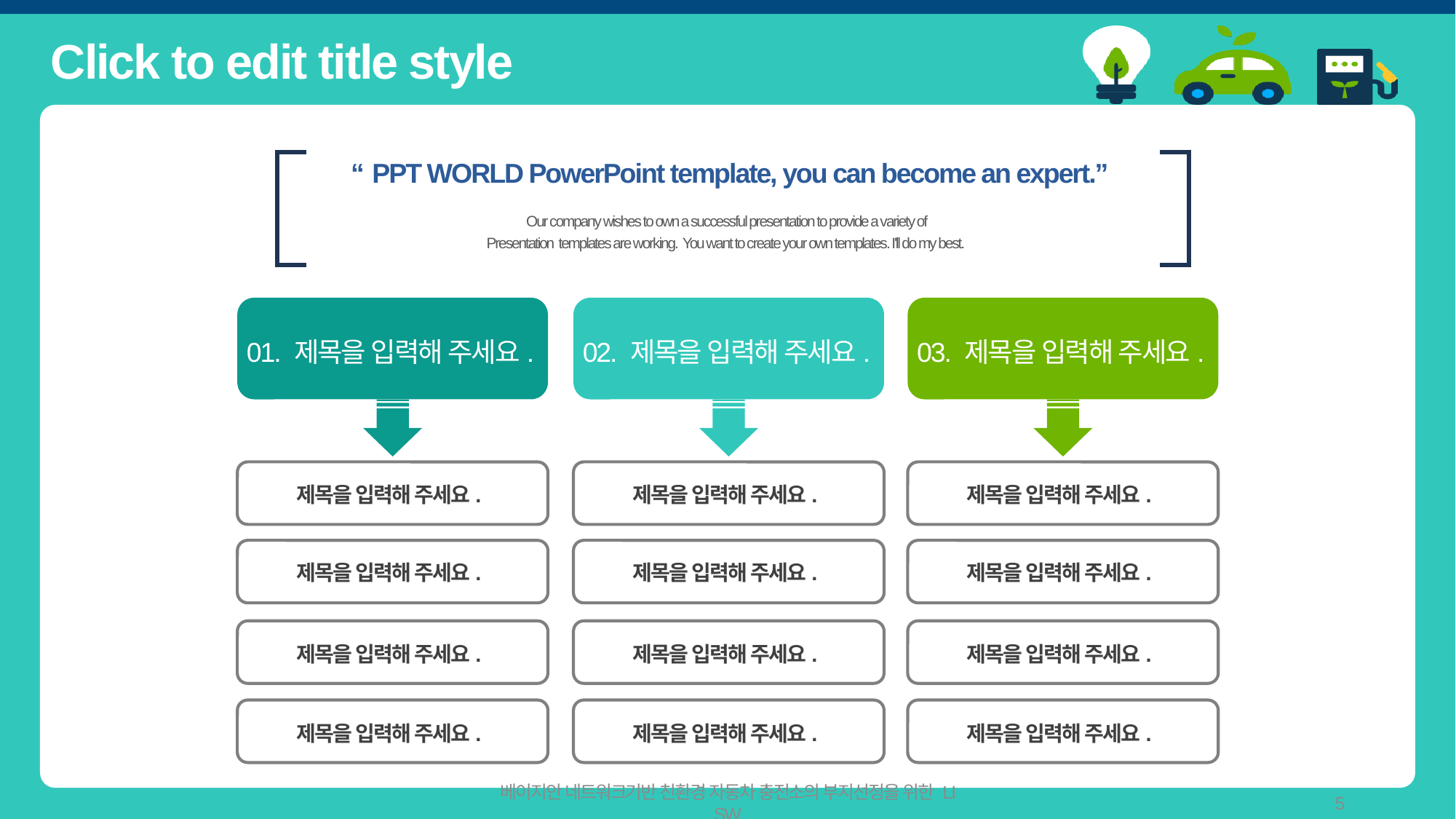

# Click to edit title style
“ PPT WORLD PowerPoint template, you can become an expert.”

Our company wishes to own a successful presentation to provide a variety of
Presentation  templates are working.  You want to create your own templates. I'll do my best.

01. 제목을 입력해 주세요.
02. 제목을 입력해 주세요.
03. 제목을 입력해 주세요.
제목을 입력해 주세요.
제목을 입력해 주세요.
제목을 입력해 주세요.
제목을 입력해 주세요.
제목을 입력해 주세요.
제목을 입력해 주세요.
제목을 입력해 주세요.
제목을 입력해 주세요.
제목을 입력해 주세요.
제목을 입력해 주세요.
제목을 입력해 주세요.
제목을 입력해 주세요.
베이지안 네트워크기반 친환경 자동차 충전소의 부지선정을 위한 LI SW
5